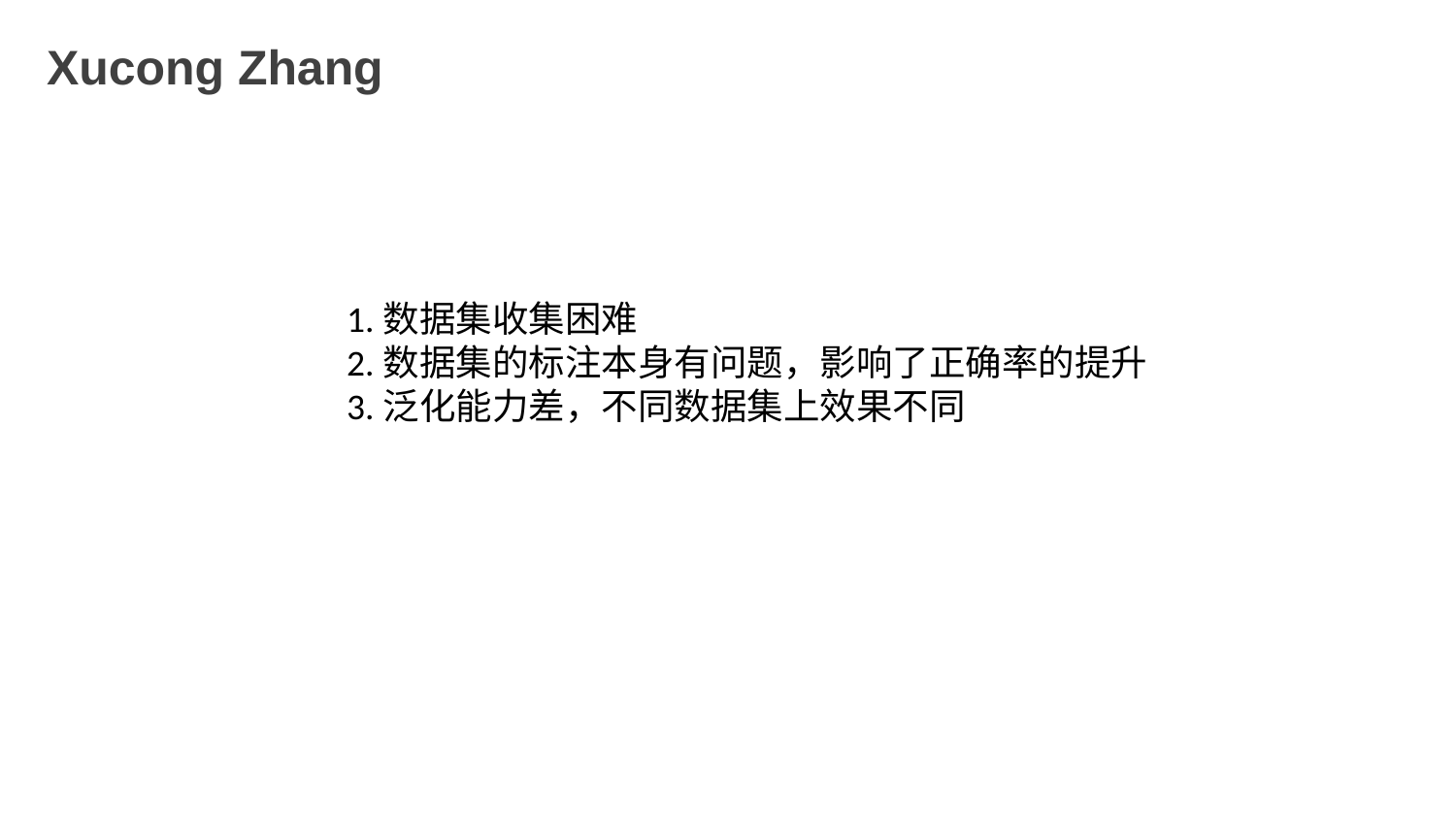

Xucong Zhang
1.数据集收集困难
2.数据集的标注本身有问题，影响了正确率的提升
3.泛化能力差，不同数据集上效果不同